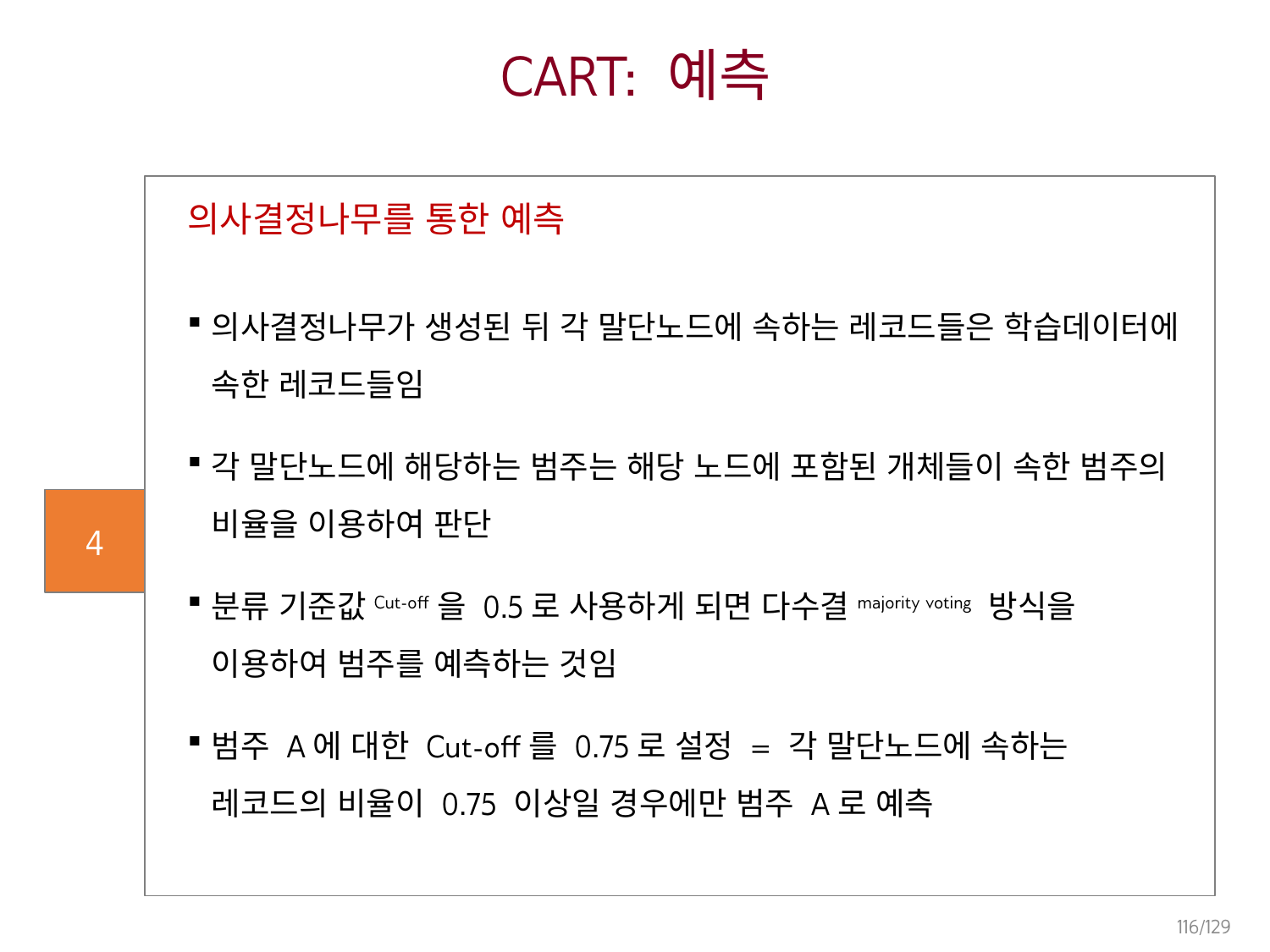

# CART: 예측

의사결정나무를 통한 예측
의사결정나무가 생성된 뒤 각 말단노드에 속하는 레코드들은 학습데이터에 속한 레코드들임

각 말단노드에 해당하는 범주는 해당 노드에 포함된 개체들이 속한 범주의 비율을 이용하여 판단

분류 기준값Cut-off을 0.5로 사용하게 되면 다수결majority voting 방식을 이용하여 범주를 예측하는 것임

범주 A에 대한 Cut-off를 0.75로 설정 = 각 말단노드에 속하는 레코드의 비율이 0.75 이상일 경우에만 범주 A로 예측
4
116/129